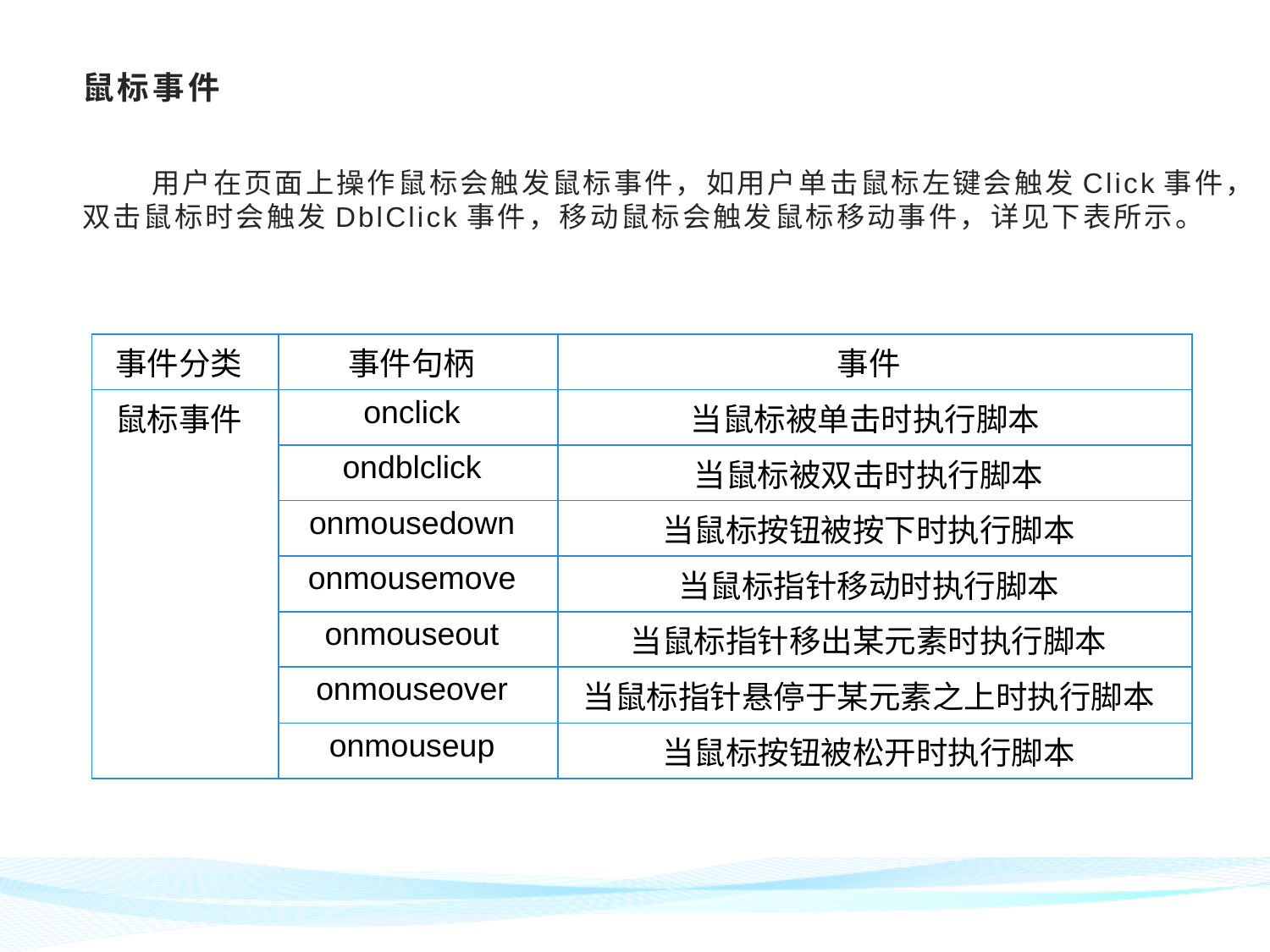

# 鼠标事件
       用户在页面上操作鼠标会触发鼠标事件，如用户单击鼠标左键会触发Click事件，双击鼠标时会触发DblClick事件，移动鼠标会触发鼠标移动事件，详见下表所示。
| 事件分类 | 事件句柄 | 事件 |
| --- | --- | --- |
| 鼠标事件 | onclick | 当鼠标被单击时执行脚本 |
|  | ondblclick | 当鼠标被双击时执行脚本 |
|  | onmousedown | 当鼠标按钮被按下时执行脚本 |
|  | onmousemove | 当鼠标指针移动时执行脚本 |
|  | onmouseout | 当鼠标指针移出某元素时执行脚本 |
|  | onmouseover | 当鼠标指针悬停于某元素之上时执行脚本 |
|  | onmouseup | 当鼠标按钮被松开时执行脚本 |